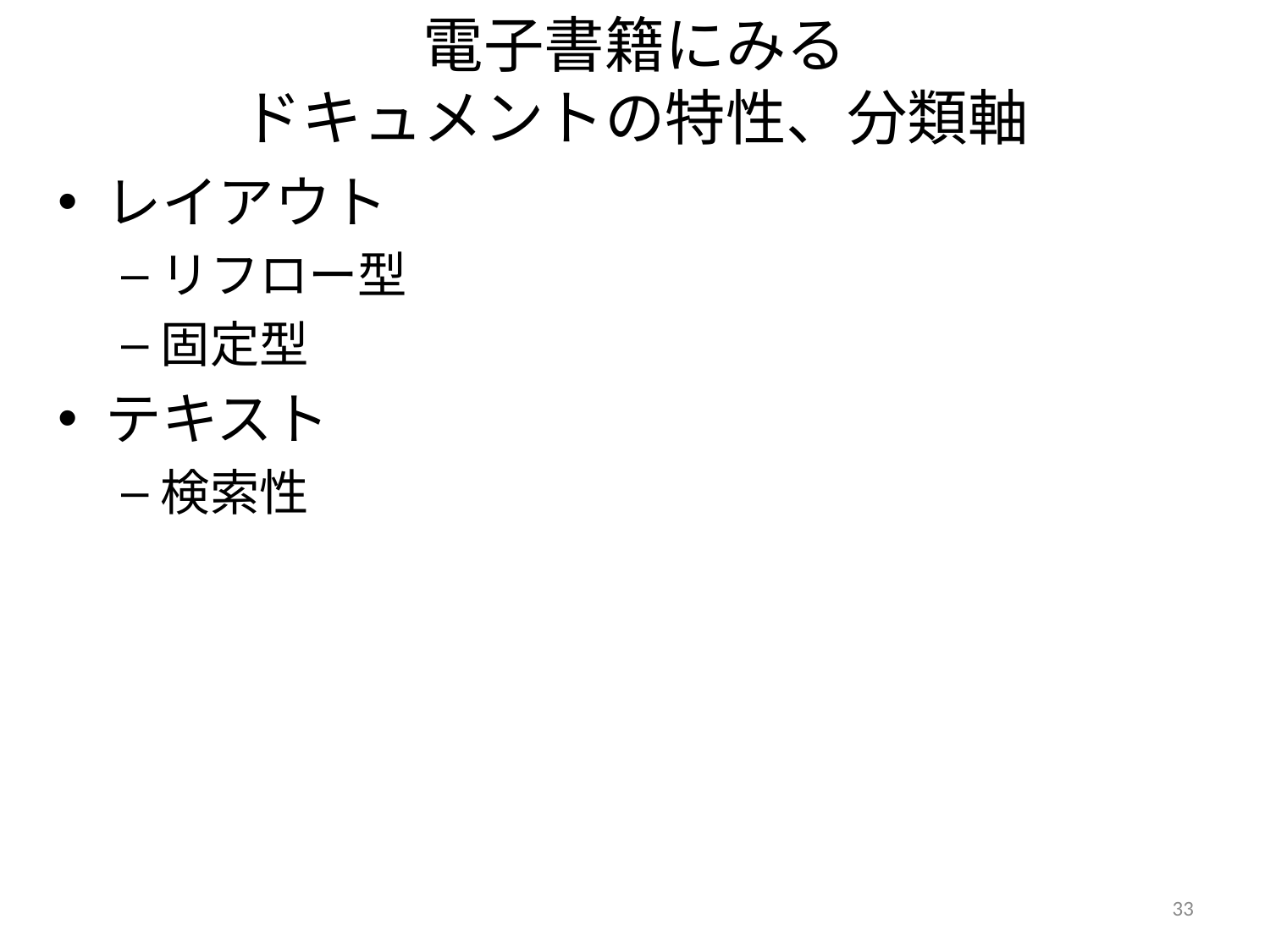

# 電子書籍にみる ドキュメントの特性、分類軸
レイアウト
リフロー型
固定型
テキスト
検索性

33